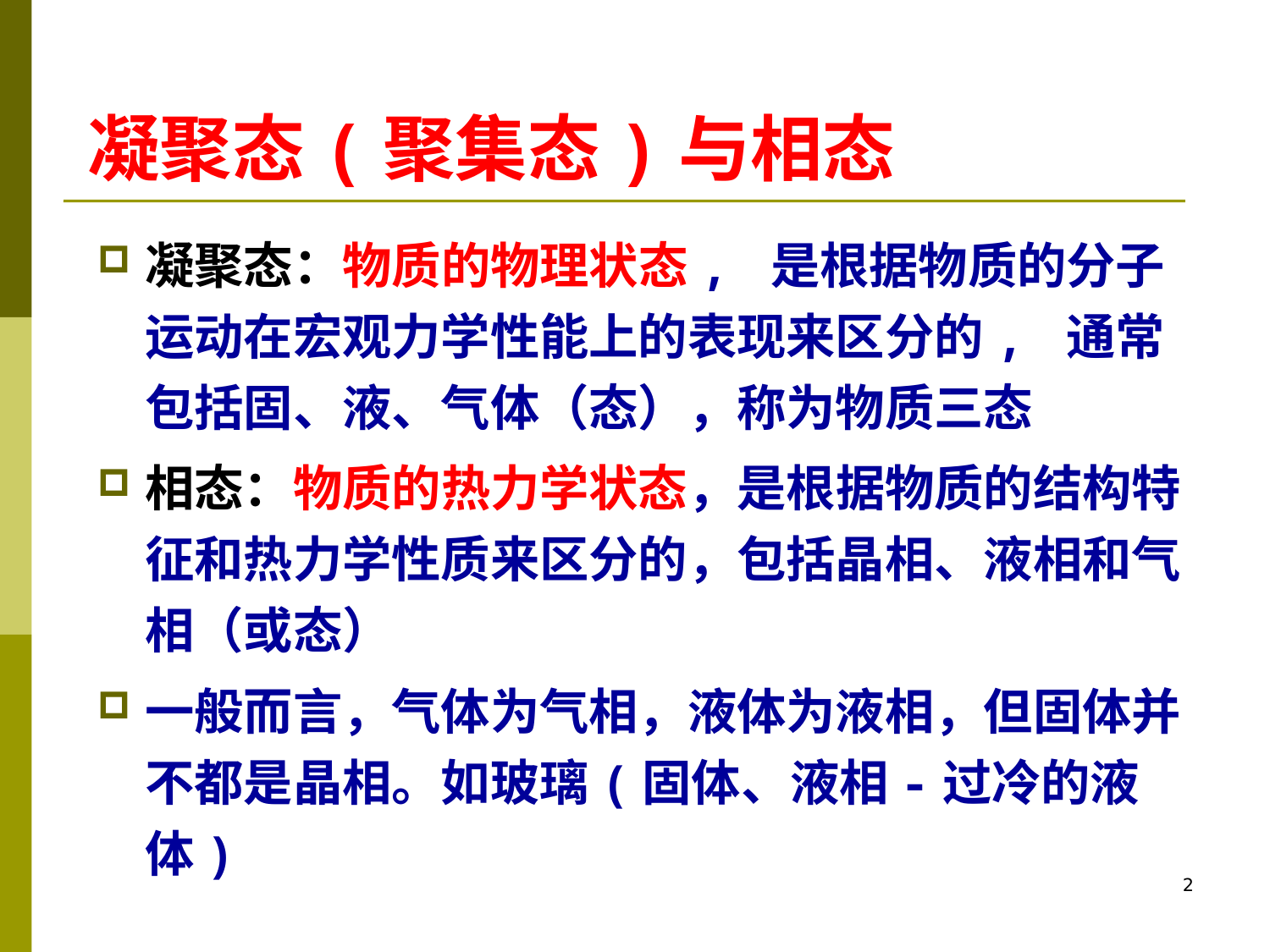

# 凝聚态(聚集态)与相态
凝聚态：物质的物理状态, 是根据物质的分子运动在宏观力学性能上的表现来区分的, 通常包括固、液、气体（态），称为物质三态
相态：物质的热力学状态，是根据物质的结构特征和热力学性质来区分的，包括晶相、液相和气相（或态）
一般而言，气体为气相，液体为液相，但固体并不都是晶相。如玻璃(固体、液相-过冷的液体)
2